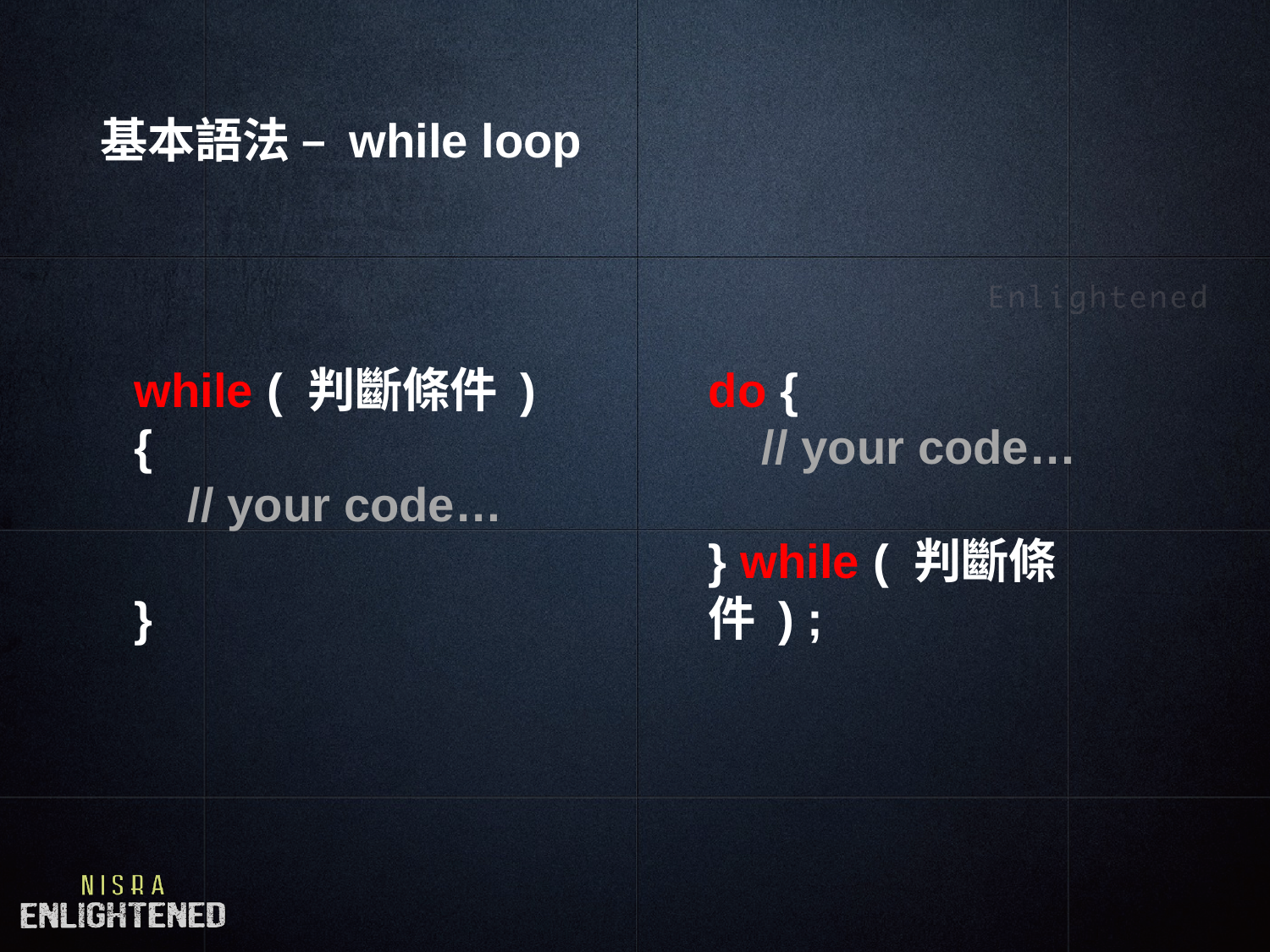

# 基本語法 – while loop
do {
    // your code…

} while ( 判斷條件 ) ;
while ( 判斷條件 ) {
    // your code…

}